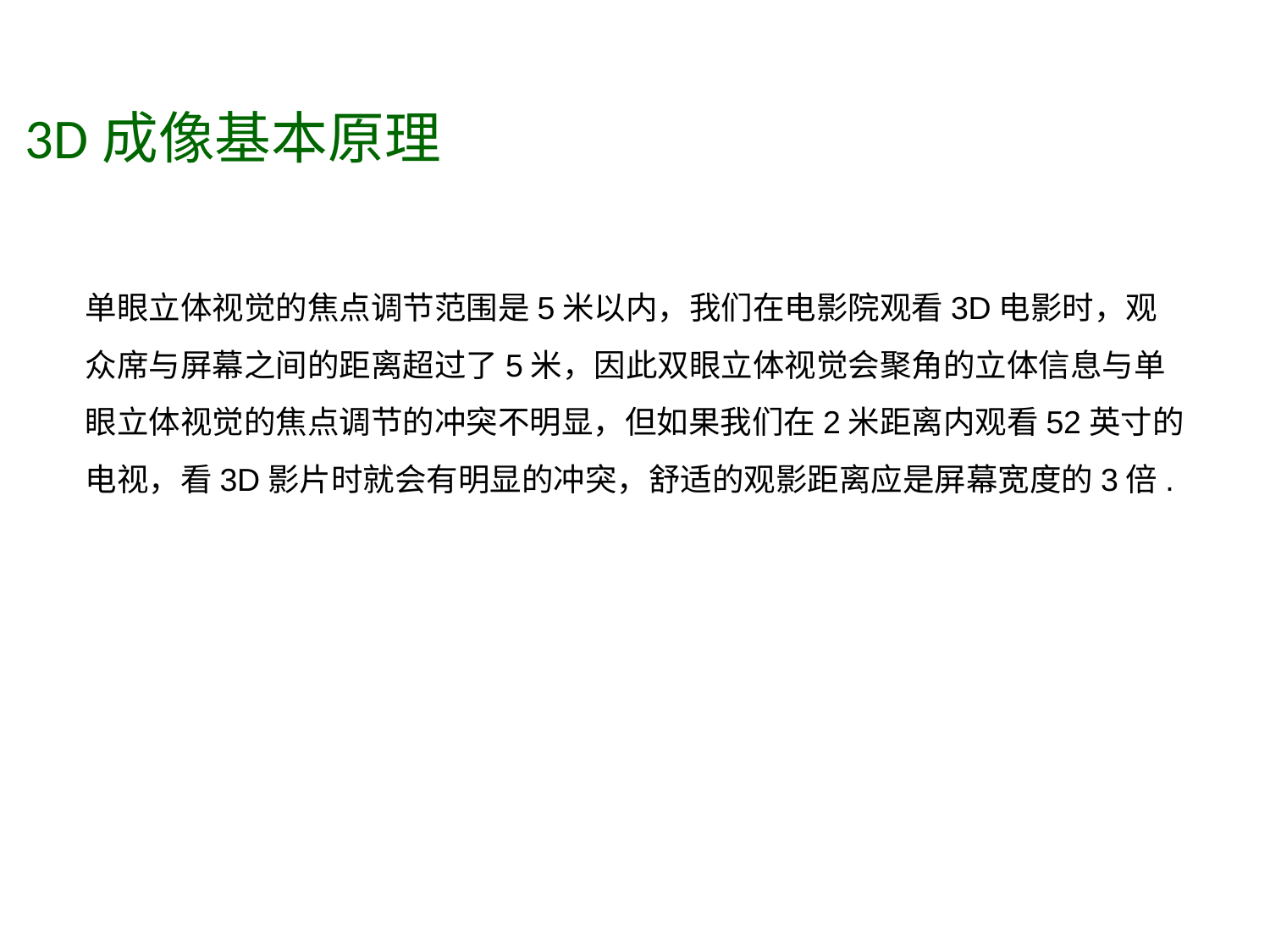

3D成像基本原理
单眼立体视觉的焦点调节范围是5米以内，我们在电影院观看3D电影时，观众席与屏幕之间的距离超过了5米，因此双眼立体视觉会聚角的立体信息与单眼立体视觉的焦点调节的冲突不明显，但如果我们在2米距离内观看52英寸的电视，看3D影片时就会有明显的冲突，舒适的观影距离应是屏幕宽度的3倍.